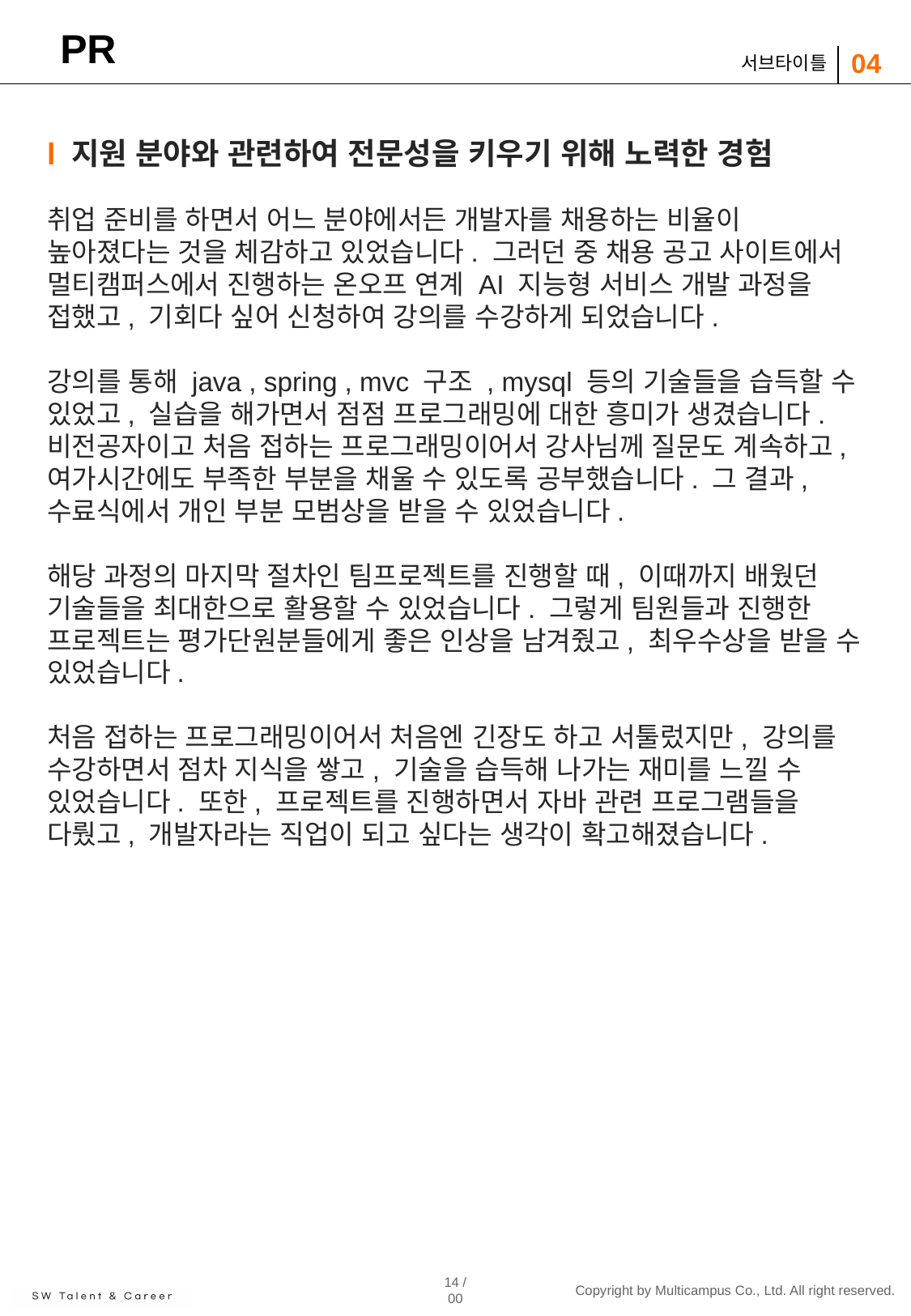

# PR
04
서브타이틀
l 지원 분야와 관련하여 전문성을 키우기 위해 노력한 경험

취업 준비를 하면서 어느 분야에서든 개발자를 채용하는 비율이 높아졌다는 것을 체감하고 있었습니다. 그러던 중 채용 공고 사이트에서 멀티캠퍼스에서 진행하는 온오프 연계 AI 지능형 서비스 개발 과정을 접했고, 기회다 싶어 신청하여 강의를 수강하게 되었습니다.

강의를 통해 java , spring , mvc 구조 , mysql 등의 기술들을 습득할 수 있었고, 실습을 해가면서 점점 프로그래밍에 대한 흥미가 생겼습니다. 비전공자이고 처음 접하는 프로그래밍이어서 강사님께 질문도 계속하고, 여가시간에도 부족한 부분을 채울 수 있도록 공부했습니다. 그 결과, 수료식에서 개인 부분 모범상을 받을 수 있었습니다.

해당 과정의 마지막 절차인 팀프로젝트를 진행할 때, 이때까지 배웠던 기술들을 최대한으로 활용할 수 있었습니다. 그렇게 팀원들과 진행한 프로젝트는 평가단원분들에게 좋은 인상을 남겨줬고, 최우수상을 받을 수 있었습니다.

처음 접하는 프로그래밍이어서 처음엔 긴장도 하고 서툴렀지만, 강의를 수강하면서 점차 지식을 쌓고, 기술을 습득해 나가는 재미를 느낄 수 있었습니다. 또한, 프로젝트를 진행하면서 자바 관련 프로그램들을 다뤘고, 개발자라는 직업이 되고 싶다는 생각이 확고해졌습니다.